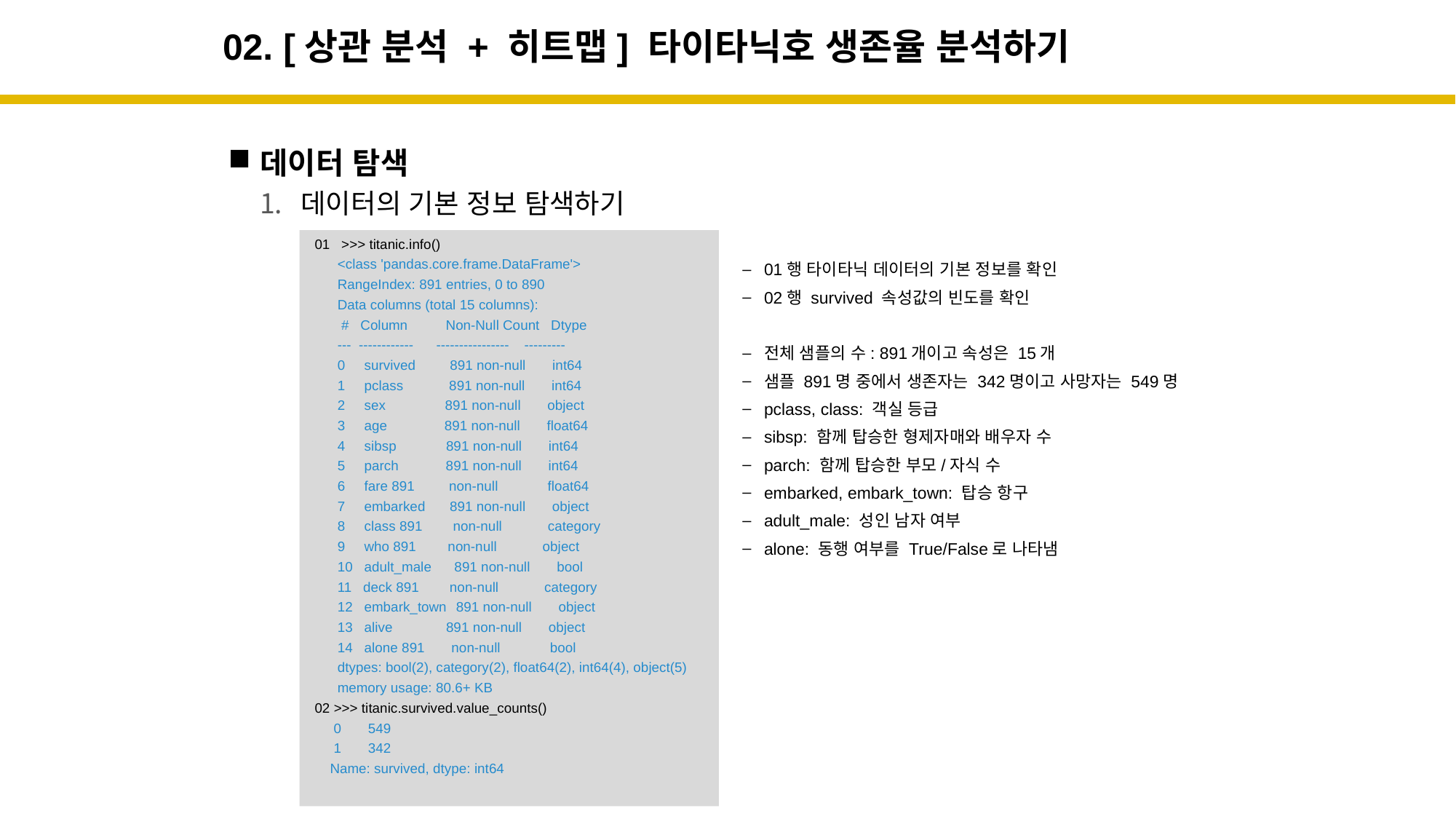

# 02. [상관 분석 + 히트맵] 타이타닉호 생존율 분석하기
데이터 탐색
데이터의 기본 정보 탐색하기

01행 타이타닉 데이터의 기본 정보를 확인
02행 survived 속성값의 빈도를 확인

전체 샘플의 수: 891개이고 속성은 15개
샘플 891명 중에서 생존자는 342명이고 사망자는 549명
pclass, class: 객실 등급
sibsp: 함께 탑승한 형제자매와 배우자 수
parch: 함께 탑승한 부모/자식 수
embarked, embark_town: 탑승 항구
adult_male: 성인 남자 여부
alone: 동행 여부를 True/False로 나타냄

01   >>> titanic.info()
      <class 'pandas.core.frame.DataFrame'>
      RangeIndex: 891 entries, 0 to 890
      Data columns (total 15 columns):
       #   Column          Non-Null Count   Dtype
      ---  ------------      ----------------    ---------
      0     survived         891 non-null       int64
      1     pclass            891 non-null       int64
      2     sex                891 non-null       object
      3     age               891 non-null       float64
      4     sibsp             891 non-null       int64
      5     parch             891 non-null       int64
      6     fare 891         non-null             float64
      7     embarked       891 non-null       object
      8     class 891        non-null            category
      9     who 891         non-null            object
      10   adult_male      891 non-null       bool
      11   deck 891        non-null            category
      12   embark_town   891 non-null       object
      13   alive              891 non-null       object
      14   alone 891       non-null             bool
      dtypes: bool(2), category(2), float64(2), int64(4), object(5)
      memory usage: 80.6+ KB
02 >>> titanic.survived.value_counts()
     0       549
     1       342
    Name: survived, dtype: int64